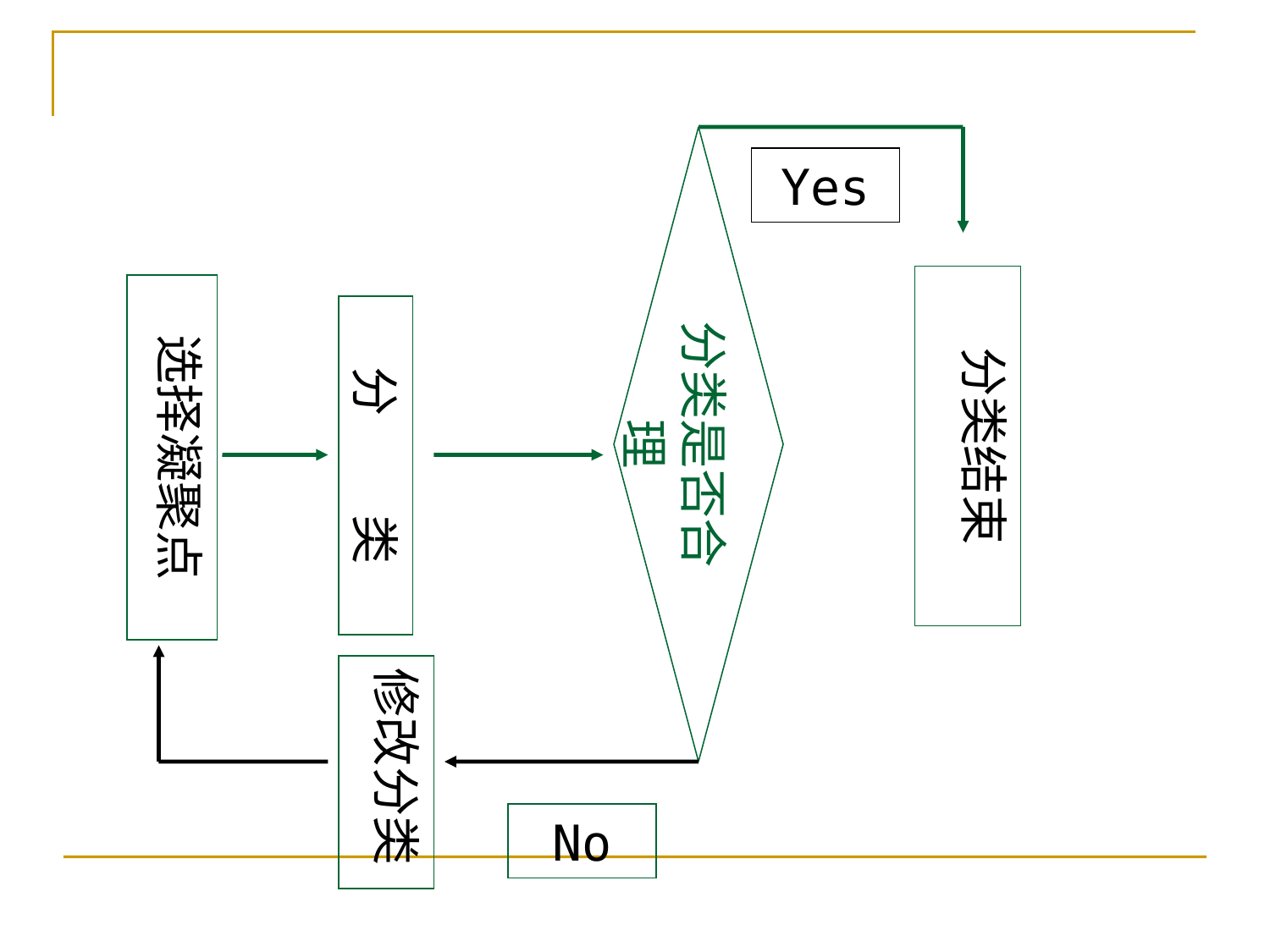

分类是否合理

Yes
分类结束
选择凝聚点
分         类

修改分类

No